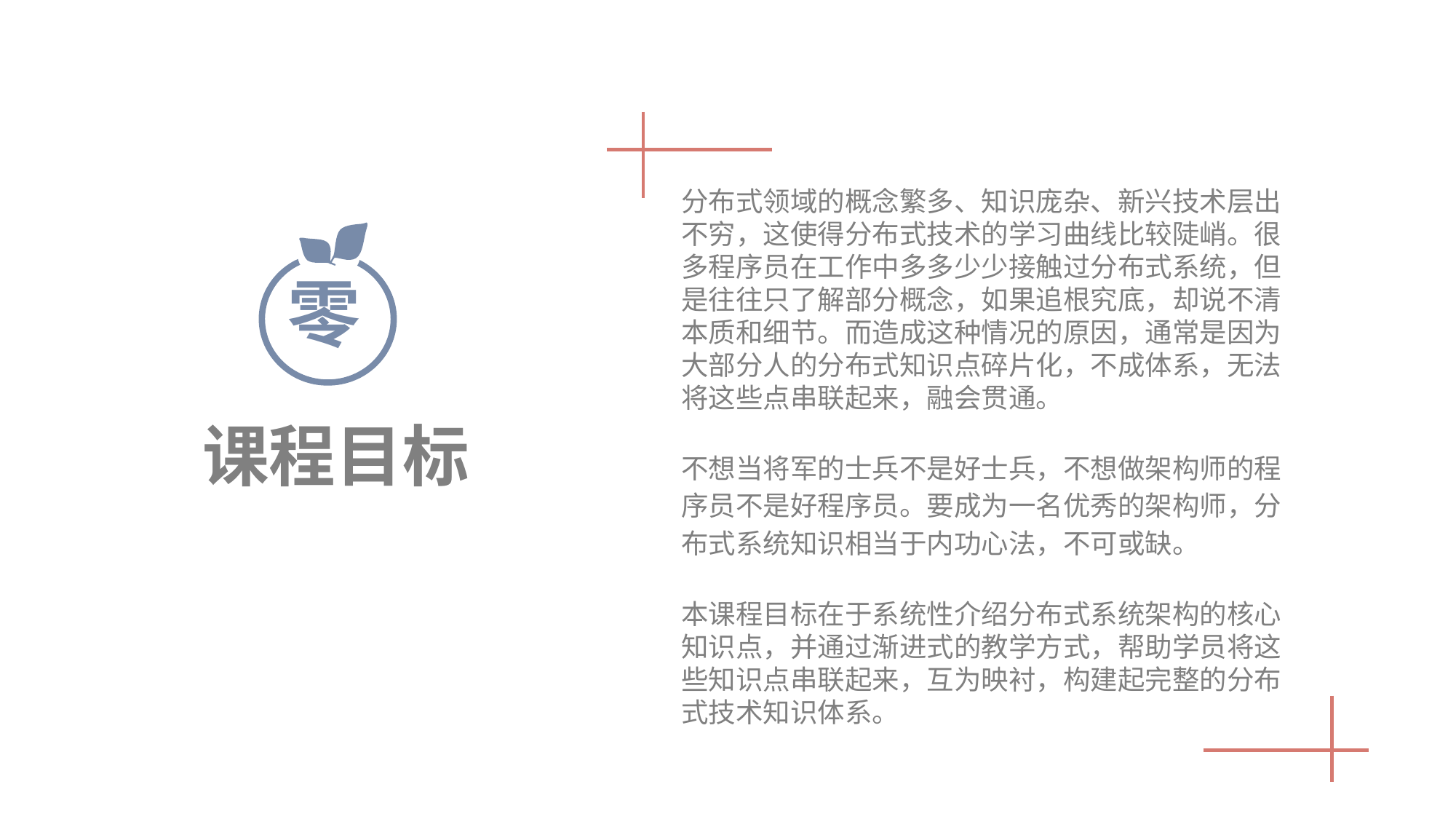

分布式领域的概念繁多、知识庞杂、新兴技术层出不穷，这使得分布式技术的学习曲线比较陡峭。很多程序员在工作中多多少少接触过分布式系统，但是往往只了解部分概念，如果追根究底，却说不清本质和细节。而造成这种情况的原因，通常是因为大部分人的分布式知识点碎片化，不成体系，无法将这些点串联起来，融会贯通。

不想当将军的士兵不是好士兵，不想做架构师的程序员不是好程序员。要成为一名优秀的架构师，分布式系统知识相当于内功心法，不可或缺。

本课程目标在于系统性介绍分布式系统架构的核心知识点，并通过渐进式的教学方式，帮助学员将这些知识点串联起来，互为映衬，构建起完整的分布式技术知识体系。

零
课程目标